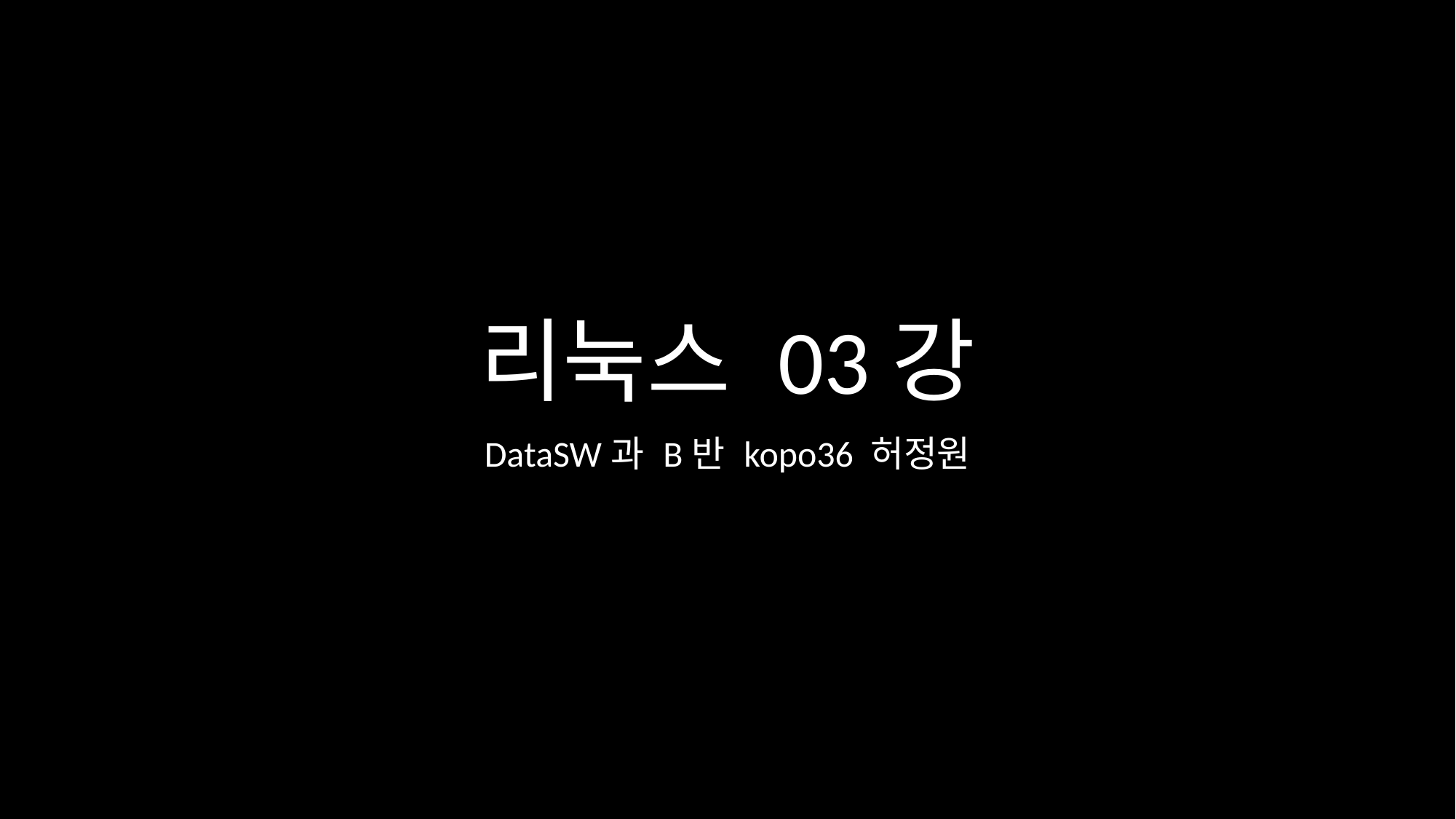

# 리눅스 03강
DataSW과 B반 kopo36 허정원